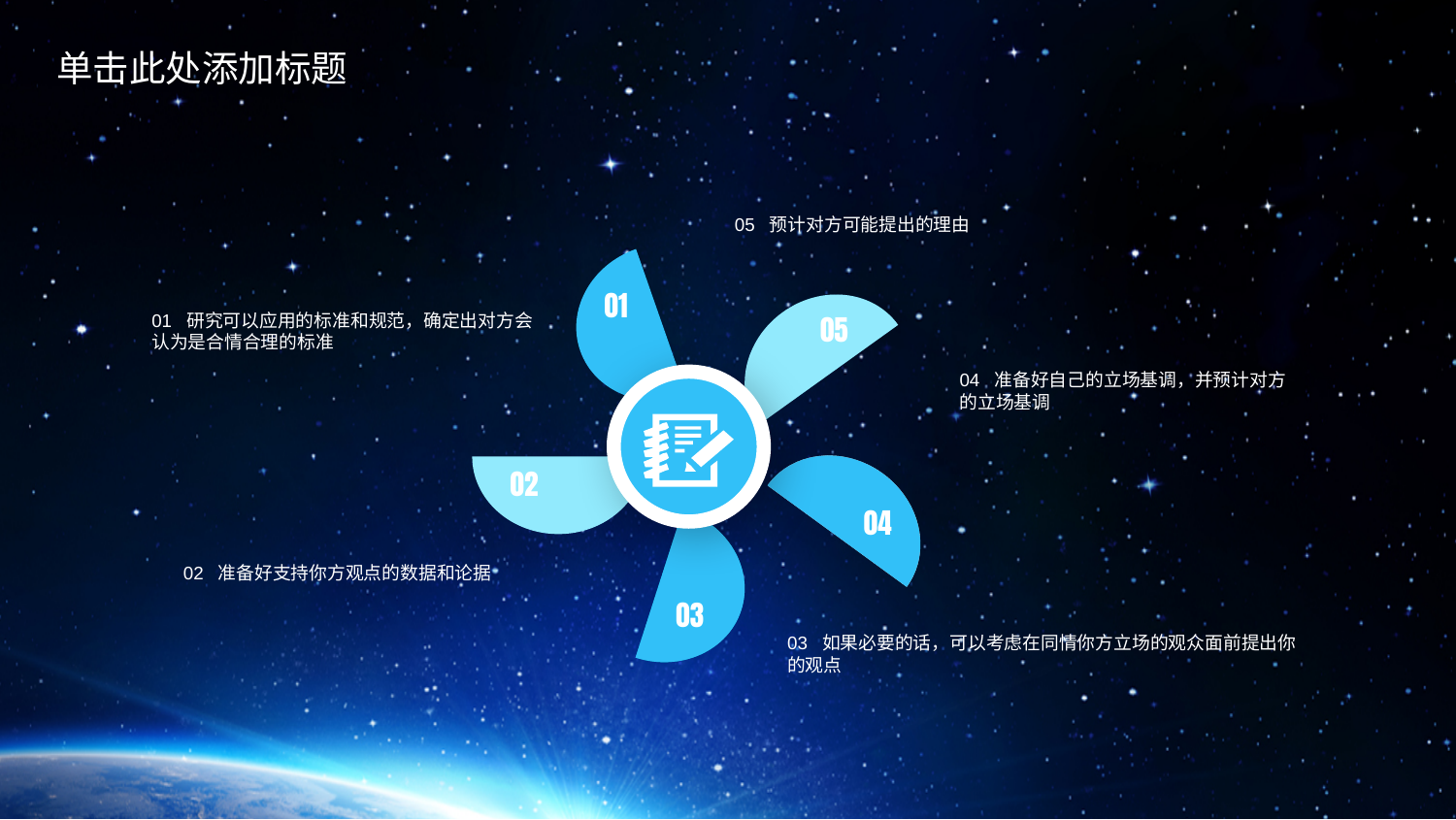

05  预计对方可能提出的理由
01

01  研究可以应用的标准和规范，确定出对方会认为是合情合理的标准

05
04  准备好自己的立场基调，并预计对方的立场基调

02

04

02  准备好支持你方观点的数据和论据
03
03  如果必要的话，可以考虑在同情你方立场的观众面前提出你的观点
延迟符号